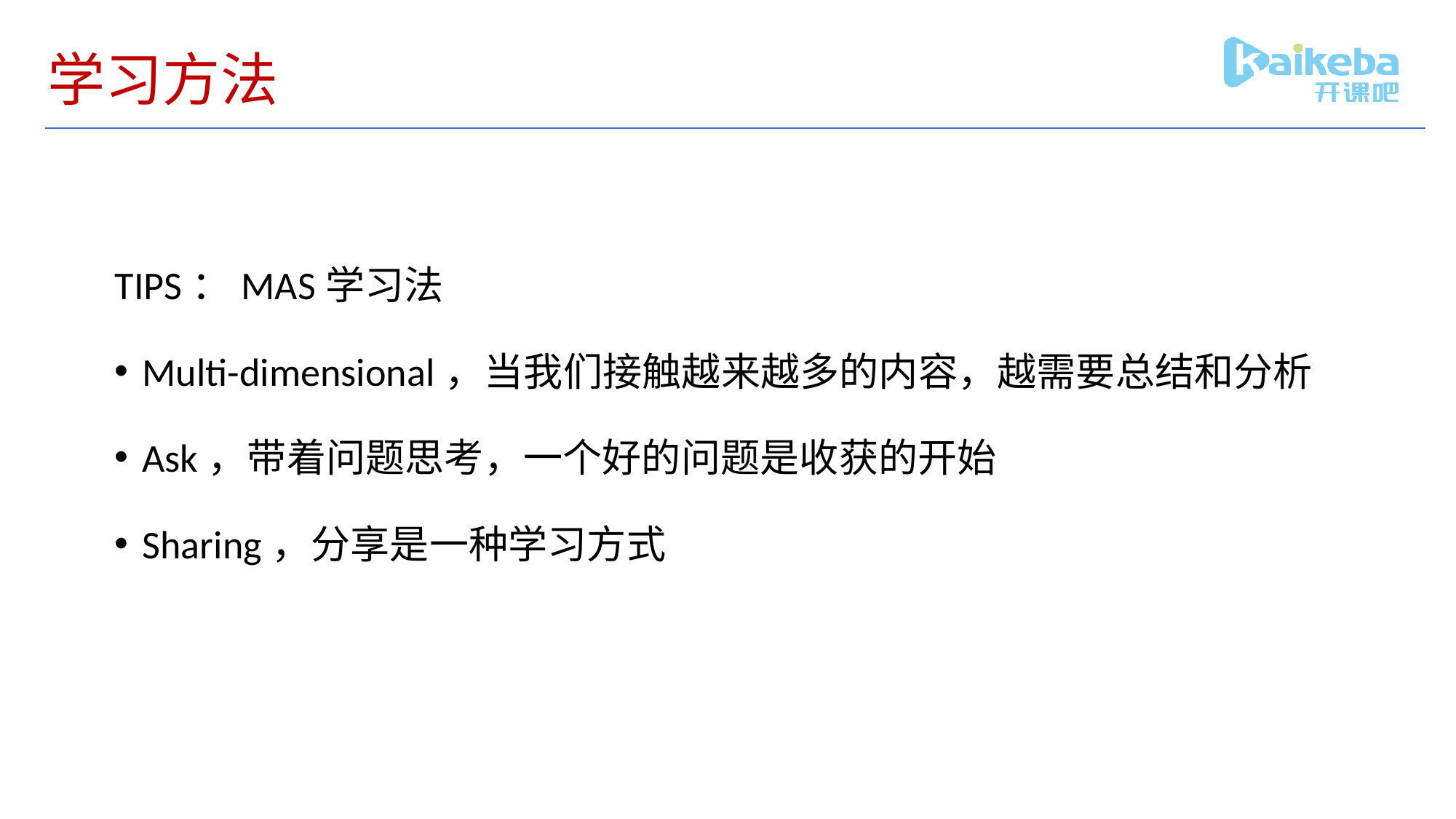

# 学习方法
TIPS：MAS学习法
Multi-dimensional，当我们接触越来越多的内容，越需要总结和分析
Ask，带着问题思考，一个好的问题是收获的开始
Sharing，分享是一种学习方式